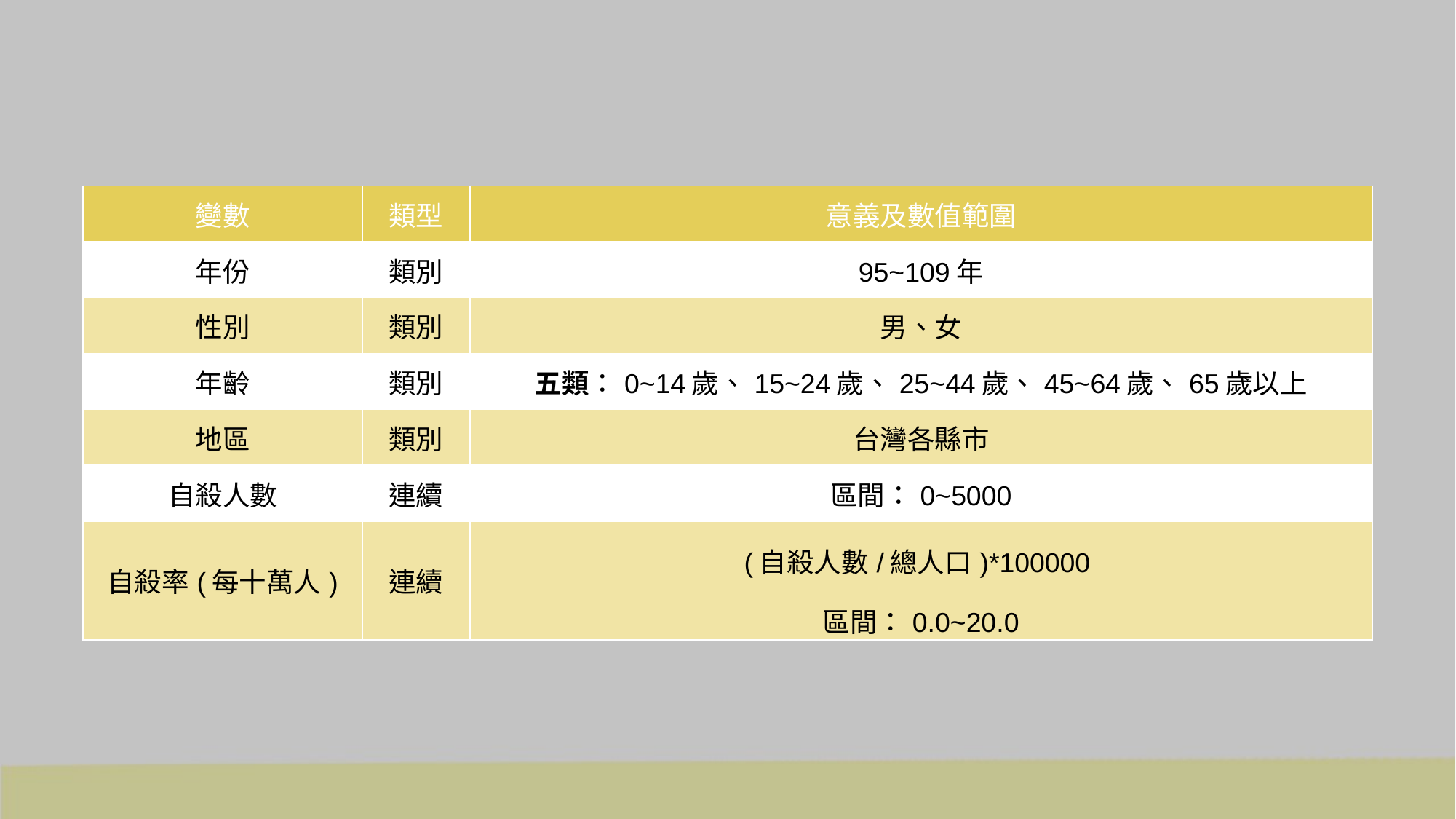

| 變數 | 類型 | 意義及數值範圍 |
| --- | --- | --- |
| 年份 | 類別 | 95~109年 |
| 性別 | 類別 | 男、女 |
| 年齡 | 類別 | 五類：0~14歲、15~24歲、25~44歲、45~64歲、65歲以上 |
| 地區 | 類別 | 台灣各縣市 |
| 自殺人數 | 連續 | 區間：0~5000 |
| 自殺率(每十萬人) | 連續 | (自殺人數/總人口)\*100000 區間：0.0~20.0 |